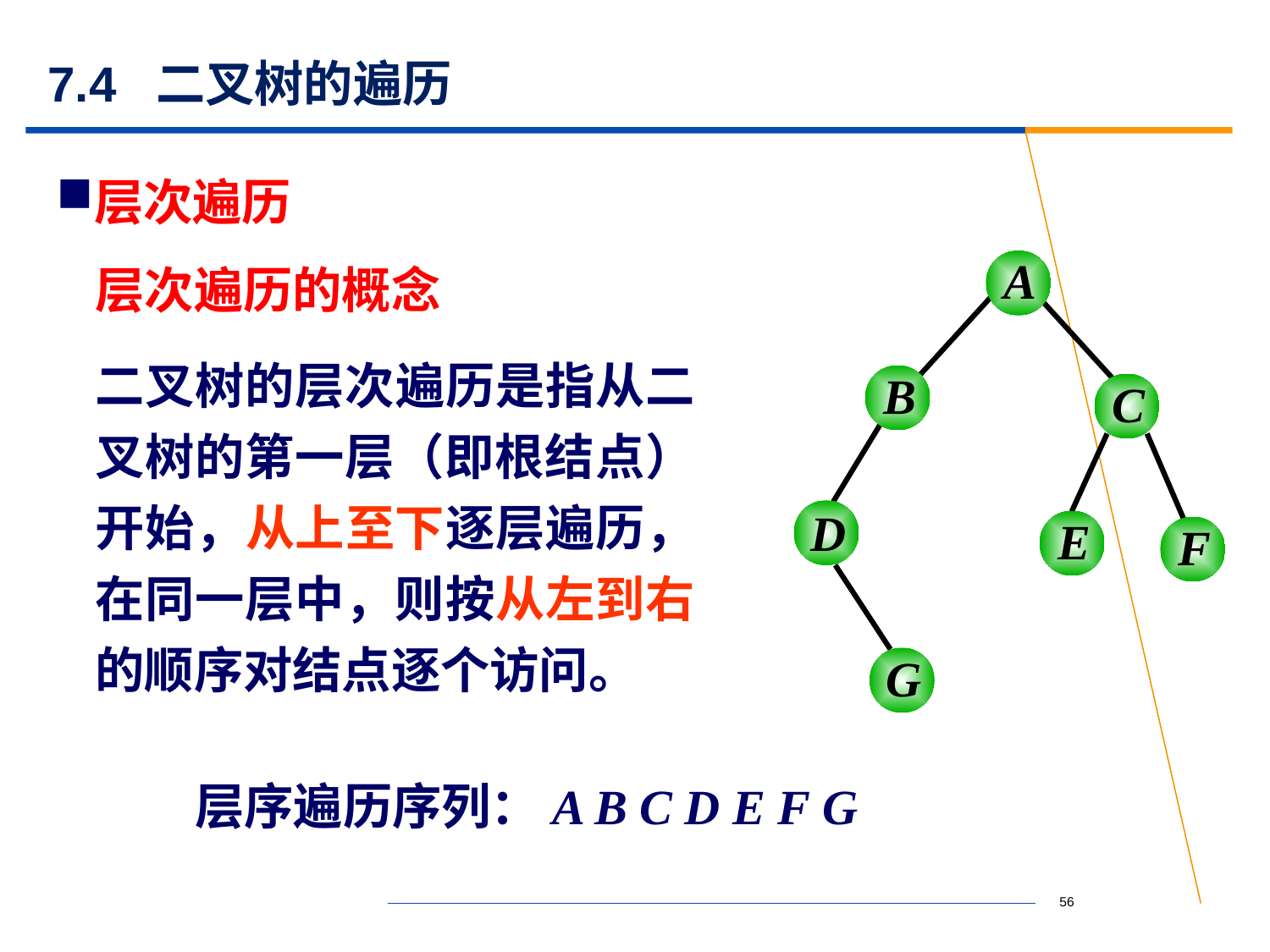

# 7.4  二叉树的遍历
层次遍历
层次遍历的概念
二叉树的层次遍历是指从二叉树的第一层（即根结点）开始，从上至下逐层遍历，在同一层中，则按从左到右的顺序对结点逐个访问。
A

B

C

D

E

F

G

层序遍历序列：A B C D E F G